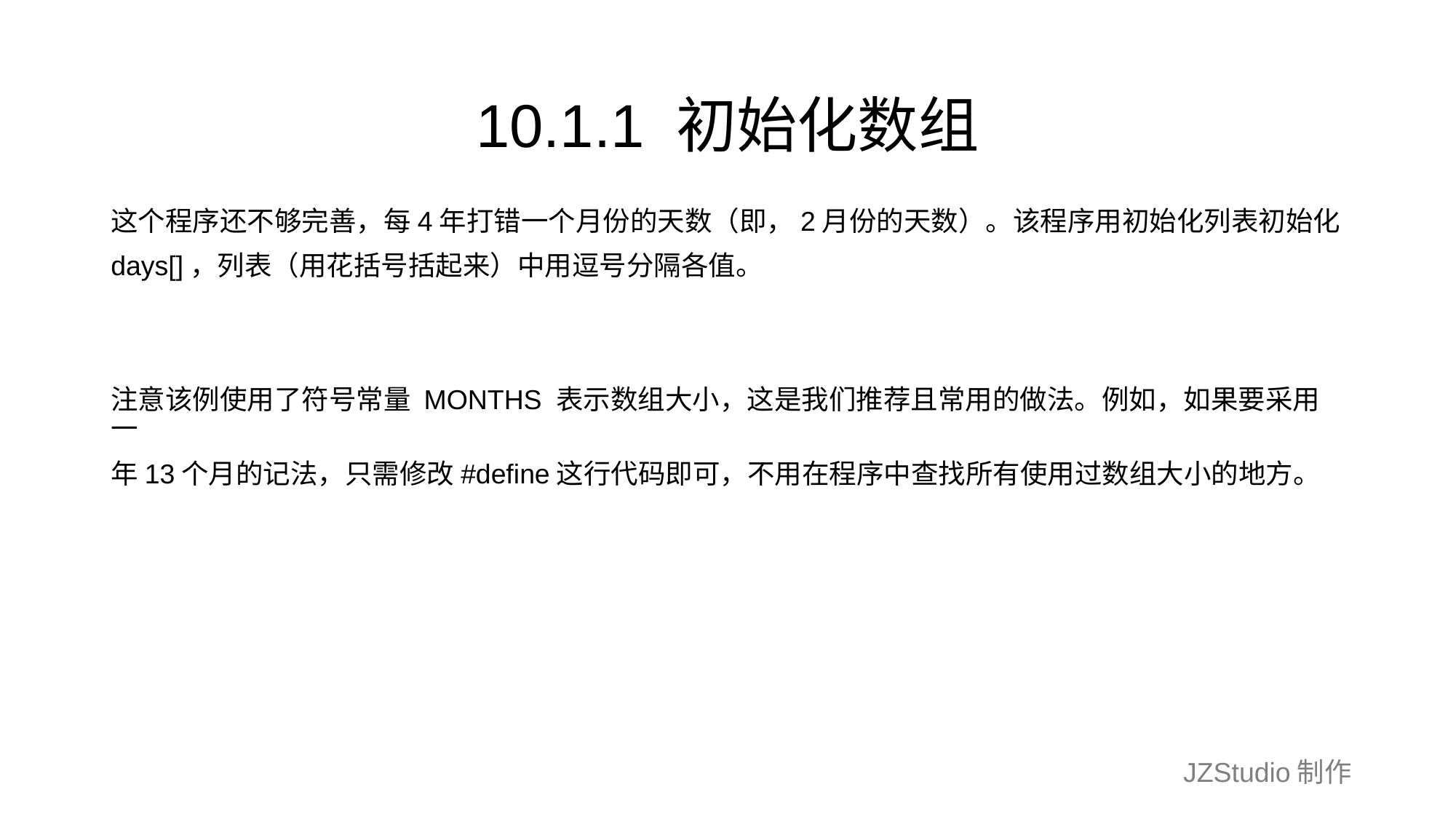

# 10.1.1 初始化数组
这个程序还不够完善，每4年打错一个月份的天数（即，2月份的天数）。该程序用初始化列表初始化
days[]，列表（用花括号括起来）中用逗号分隔各值。

注意该例使用了符号常量 MONTHS 表示数组大小，这是我们推荐且常用的做法。例如，如果要采用一
年13个月的记法，只需修改#define这行代码即可，不用在程序中查找所有使用过数组大小的地方。